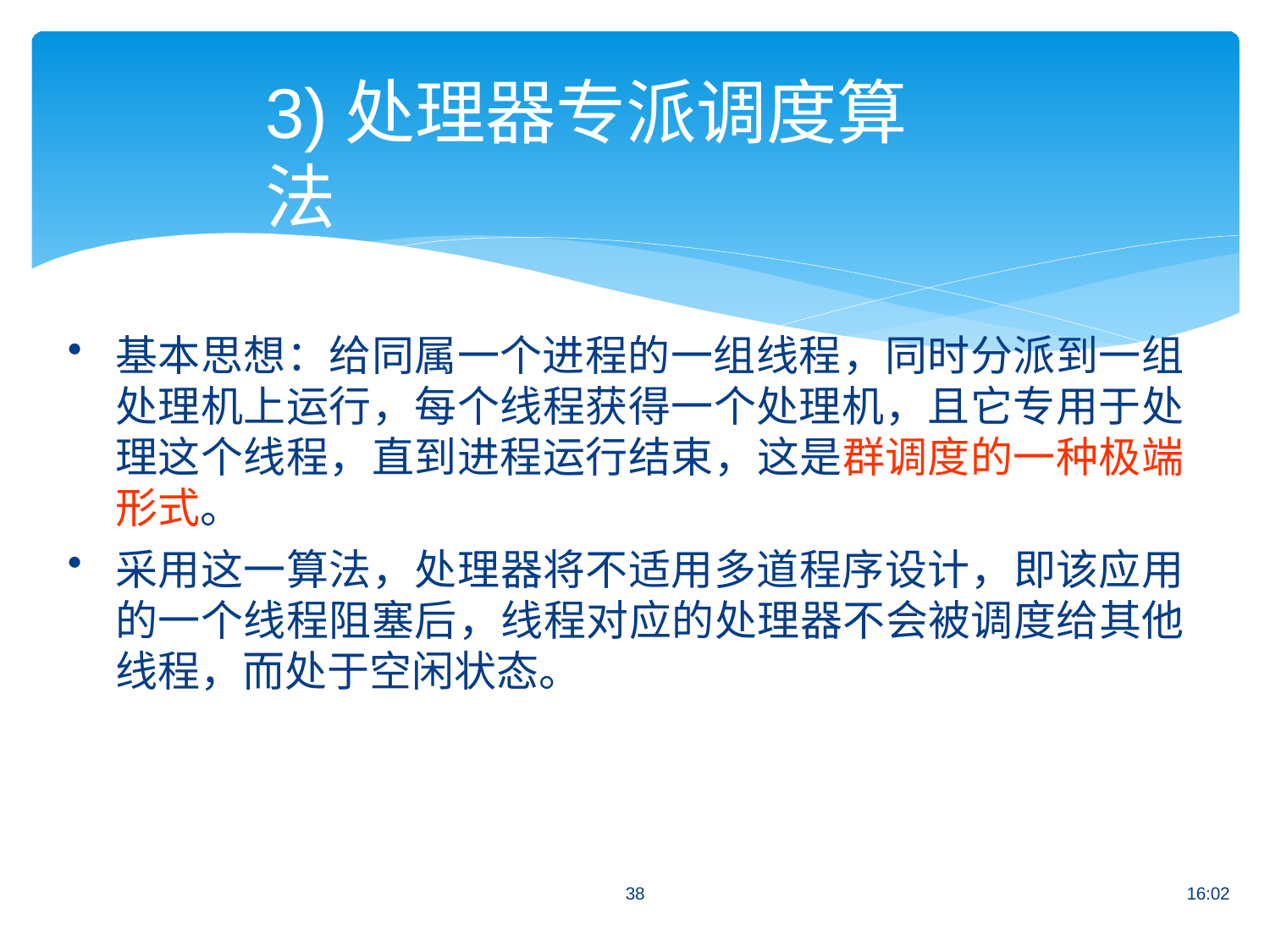

# 3)处理器专派调度算法

基本思想：给同属一个进程的一组线程，同时分派到一组 处理机上运行，每个线程获得一个处理机，且它专用于处 理这个线程，直到进程运行结束，这是群调度的一种极端 形式。
采用这一算法，处理器将不适用多道程序设计，即该应用 的一个线程阻塞后，线程对应的处理器不会被调度给其他 线程，而处于空闲状态。
38
16:02